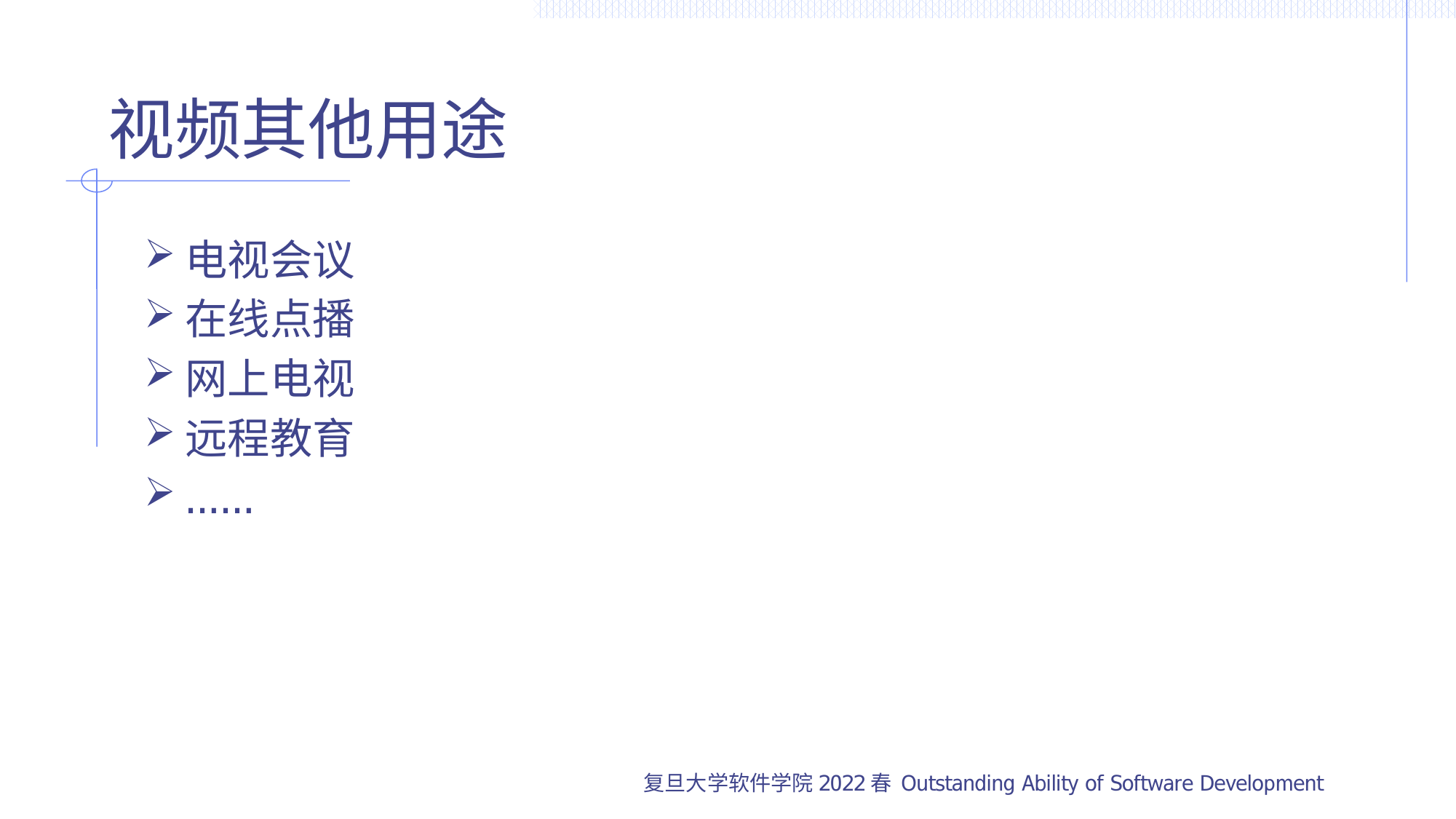

# 视频其他用途
电视会议
在线点播
网上电视
远程教育
……